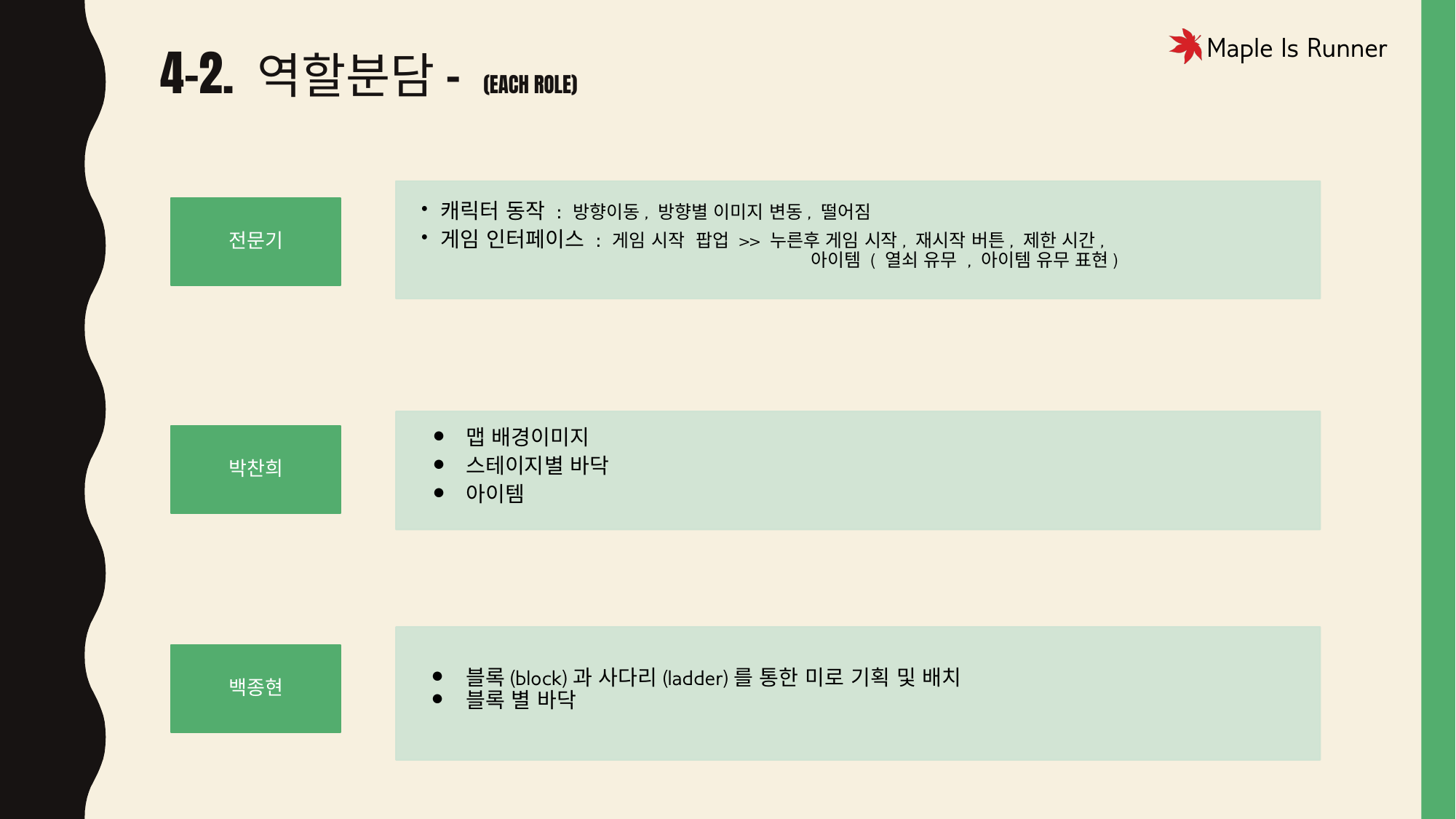

# 4-2. 역할분담 – (EACH ROLE)
캐릭터 동작 : 방향이동, 방향별 이미지 변동, 떨어짐
게임 인터페이스 : 게임 시작  팝업 >> 누른후 게임 시작, 재시작 버튼, 제한 시간,
			       아이템 ( 열쇠 유무 , 아이템 유무 표현)

전문기

맵 배경이미지
스테이지별 바닥
아이템
박찬희

블록(block)과 사다리(ladder)를 통한 미로 기획 및 배치
블록 별 바닥
백종현